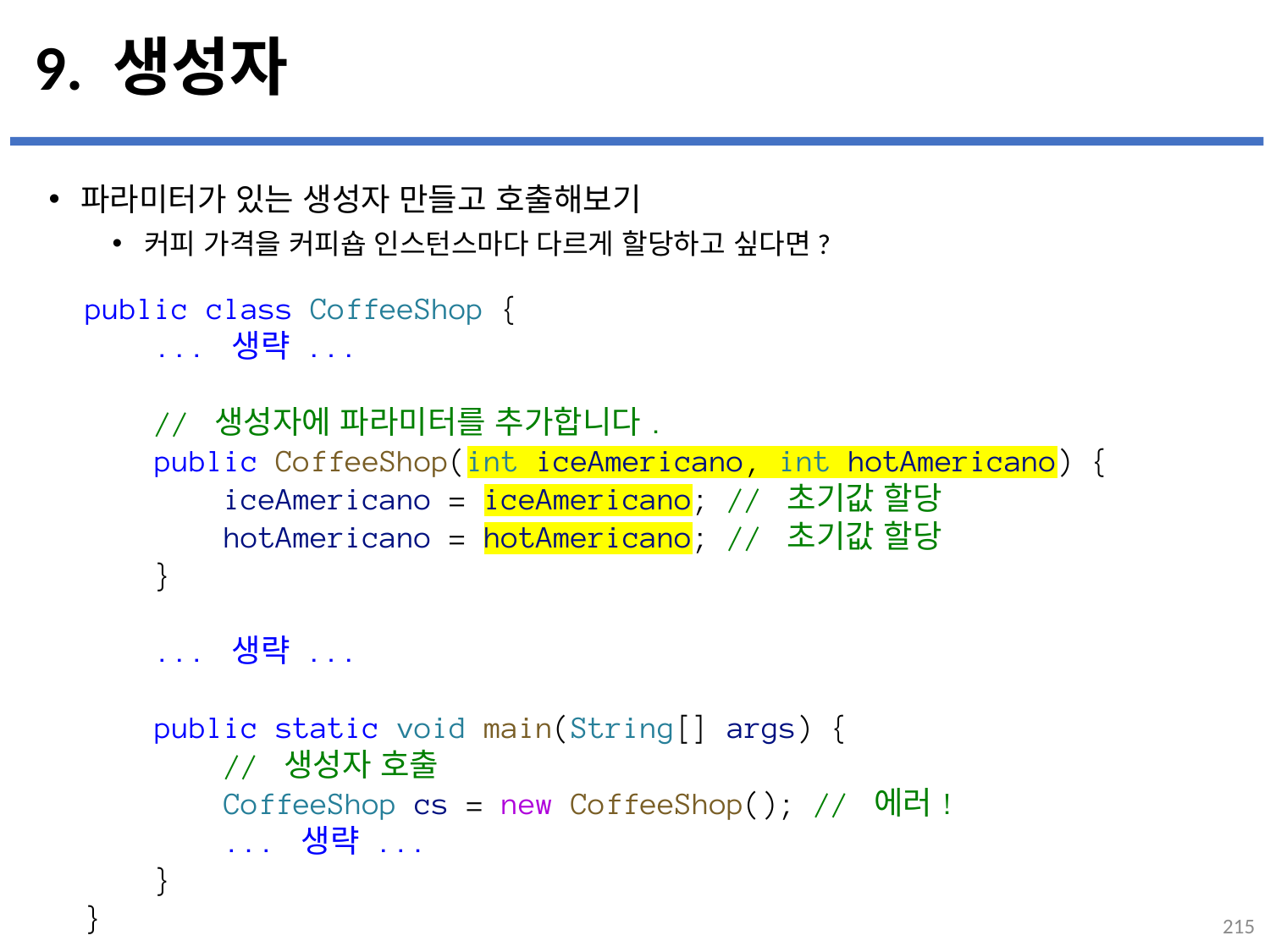

# 9. 생성자
파라미터가 있는 생성자 만들고 호출해보기
커피 가격을 커피숍 인스턴스마다 다르게 할당하고 싶다면?
...

설명
public class CoffeeShop {
    ... 생략 ...

    // 생성자에 파라미터를 추가합니다.
    public CoffeeShop(int iceAmericano, int hotAmericano) {
        iceAmericano = iceAmericano; // 초기값 할당
        hotAmericano = hotAmericano; // 초기값 할당
    }
    ... 생략 ...
    public static void main(String[] args) {
        // 생성자 호출
        CoffeeShop cs = new CoffeeShop(); // 에러!
        ... 생략 ...
    }
}
215